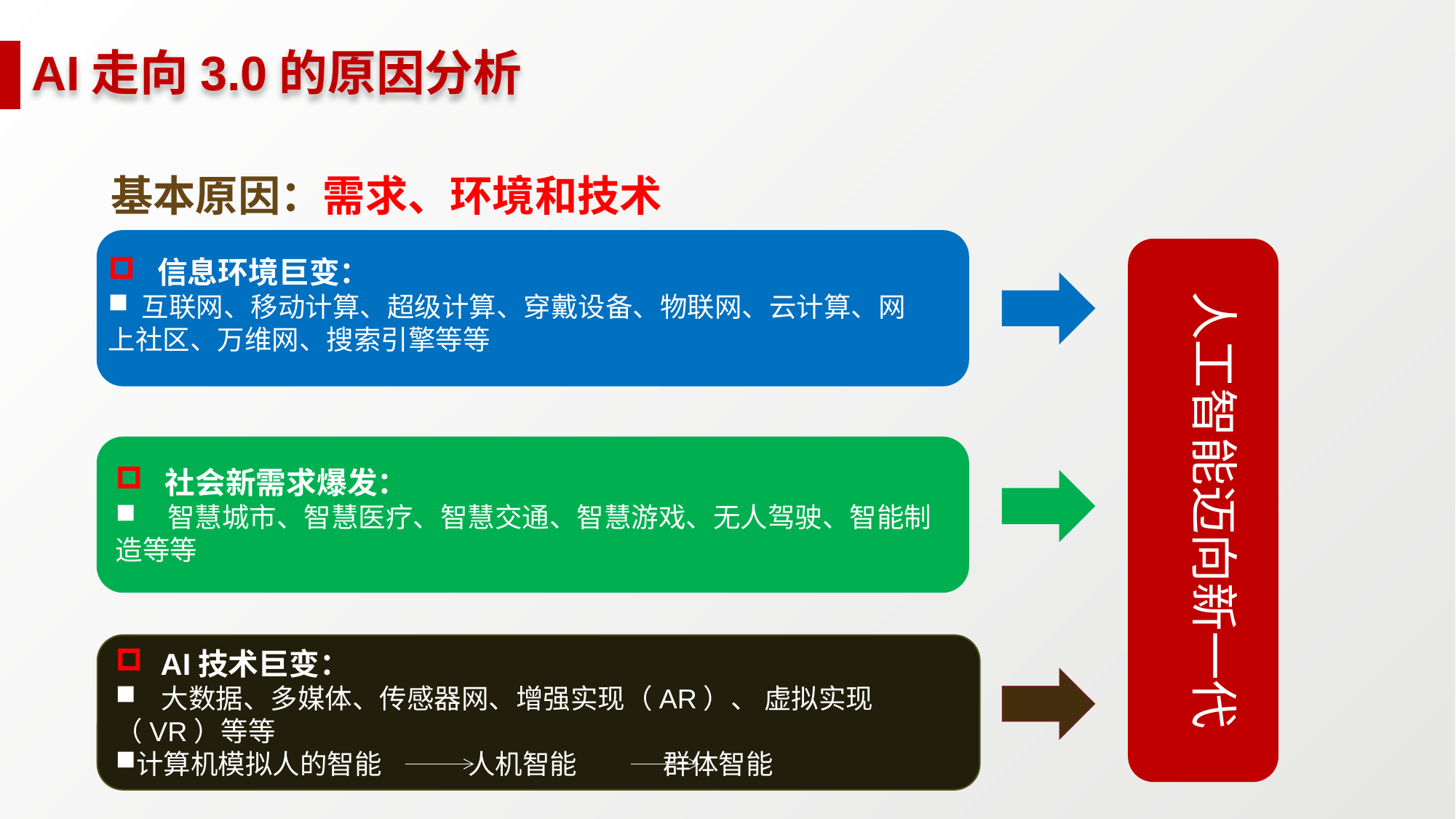

# AI走向3.0的原因分析
基本原因：需求、环境和技术

  信息环境巨变：
 互联网、移动计算、超级计算、穿戴设备、物联网、云计算、网上社区、万维网、搜索引擎等等

人工智能迈向新一代
  社会新需求爆发：
    智慧城市、智慧医疗、智慧交通、智慧游戏、无人驾驶、智能制造等等

  AI技术巨变：
   大数据、多媒体、传感器网、增强实现（AR）、 虚拟实现（VR）等等
计算机模拟人的智能              人机智能              群体智能